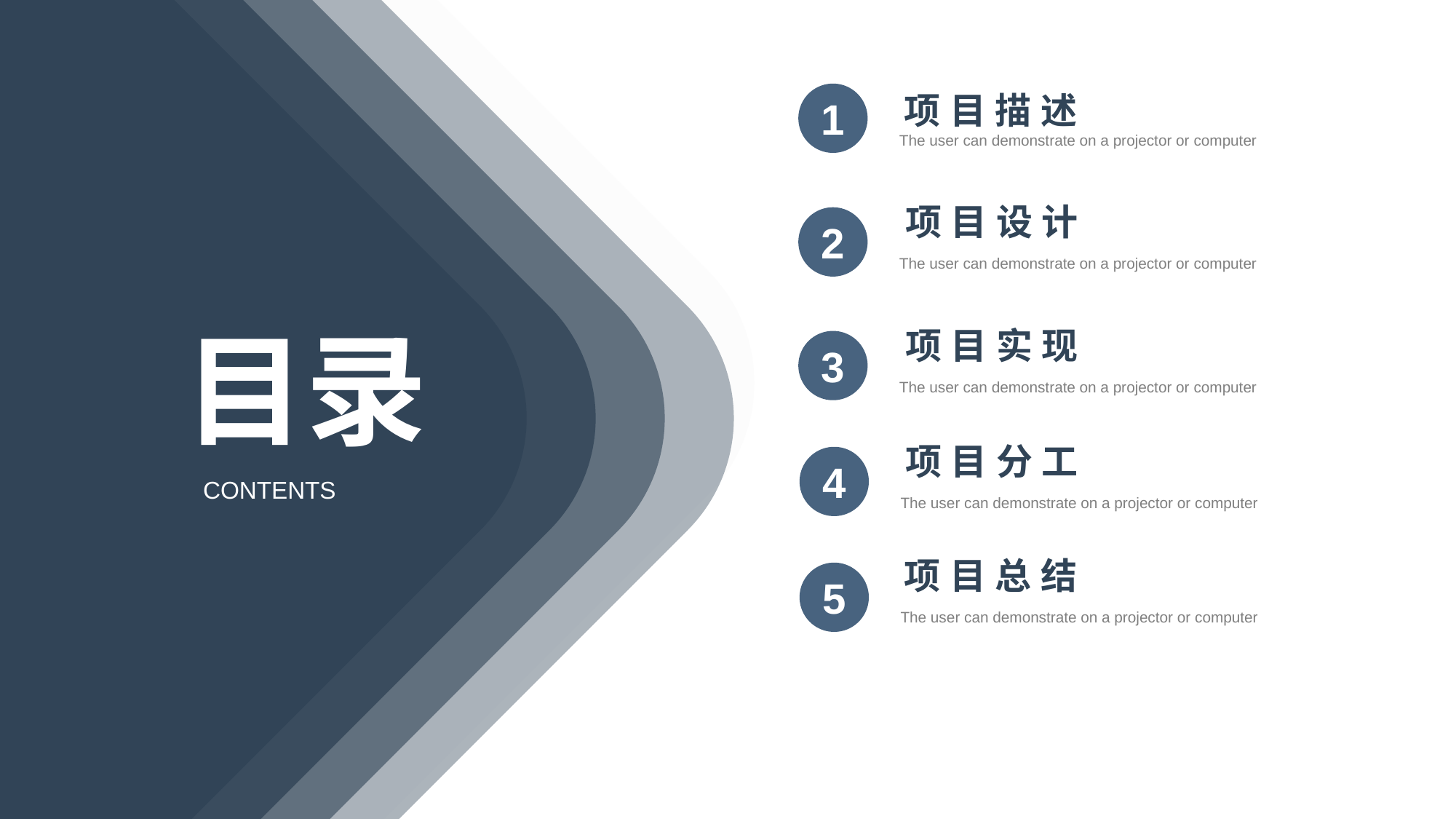

项目描述
The user can demonstrate on a projector or computer
1
项目设计
The user can demonstrate on a projector or computer
3

The user can demonstrate on a projector or computer
2
目录
CONTENTS
项目实现
The user can demonstrate on a projector or computer
4
项目分工
The user can demonstrate on a projector or computer
5
项目总结